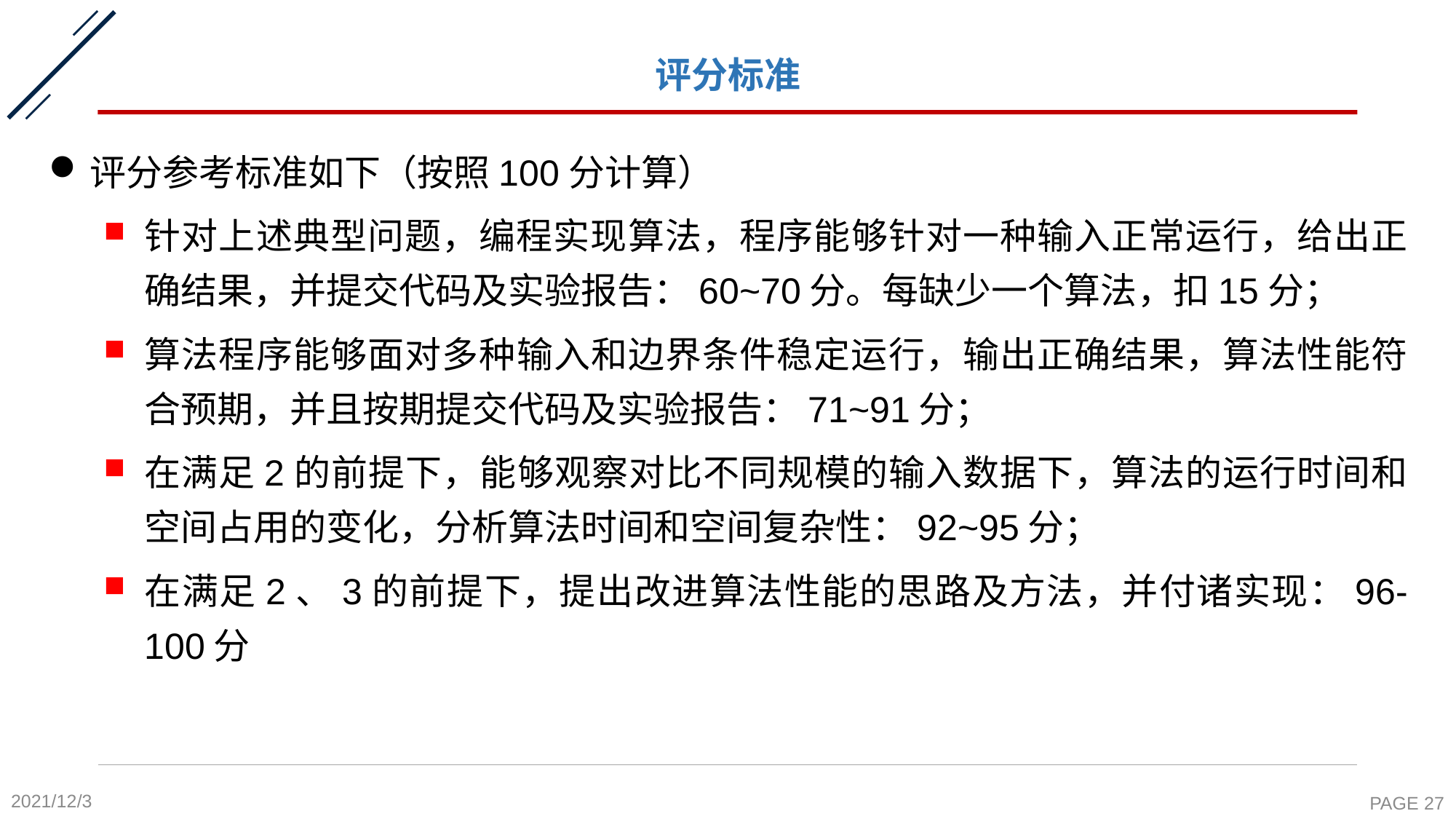

# 评分标准
评分参考标准如下（按照100分计算）
针对上述典型问题，编程实现算法，程序能够针对一种输入正常运行，给出正确结果，并提交代码及实验报告：60~70分。每缺少一个算法，扣15分；
算法程序能够面对多种输入和边界条件稳定运行，输出正确结果，算法性能符合预期，并且按期提交代码及实验报告：71~91分；
在满足2的前提下，能够观察对比不同规模的输入数据下，算法的运行时间和空间占用的变化，分析算法时间和空间复杂性：92~95分；
在满足2、3的前提下，提出改进算法性能的思路及方法，并付诸实现：96-100分
2021/12/3
PAGE 27